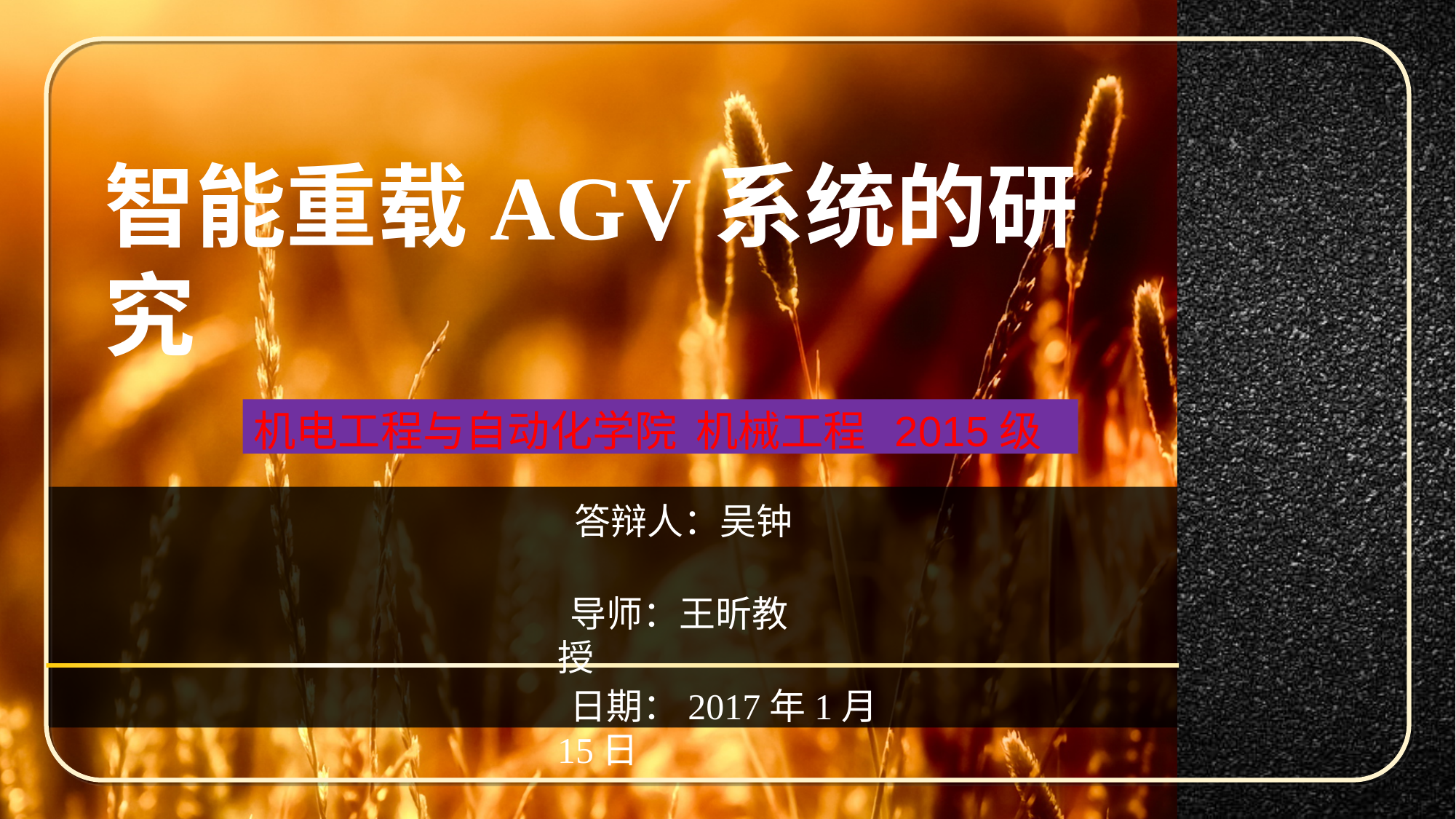

# 智能重载AGV系统的研究
机电工程与自动化学院  机械工程  2015级

 答辩人：吴钟

 导师：王昕教授

 日期：2017年1月15日